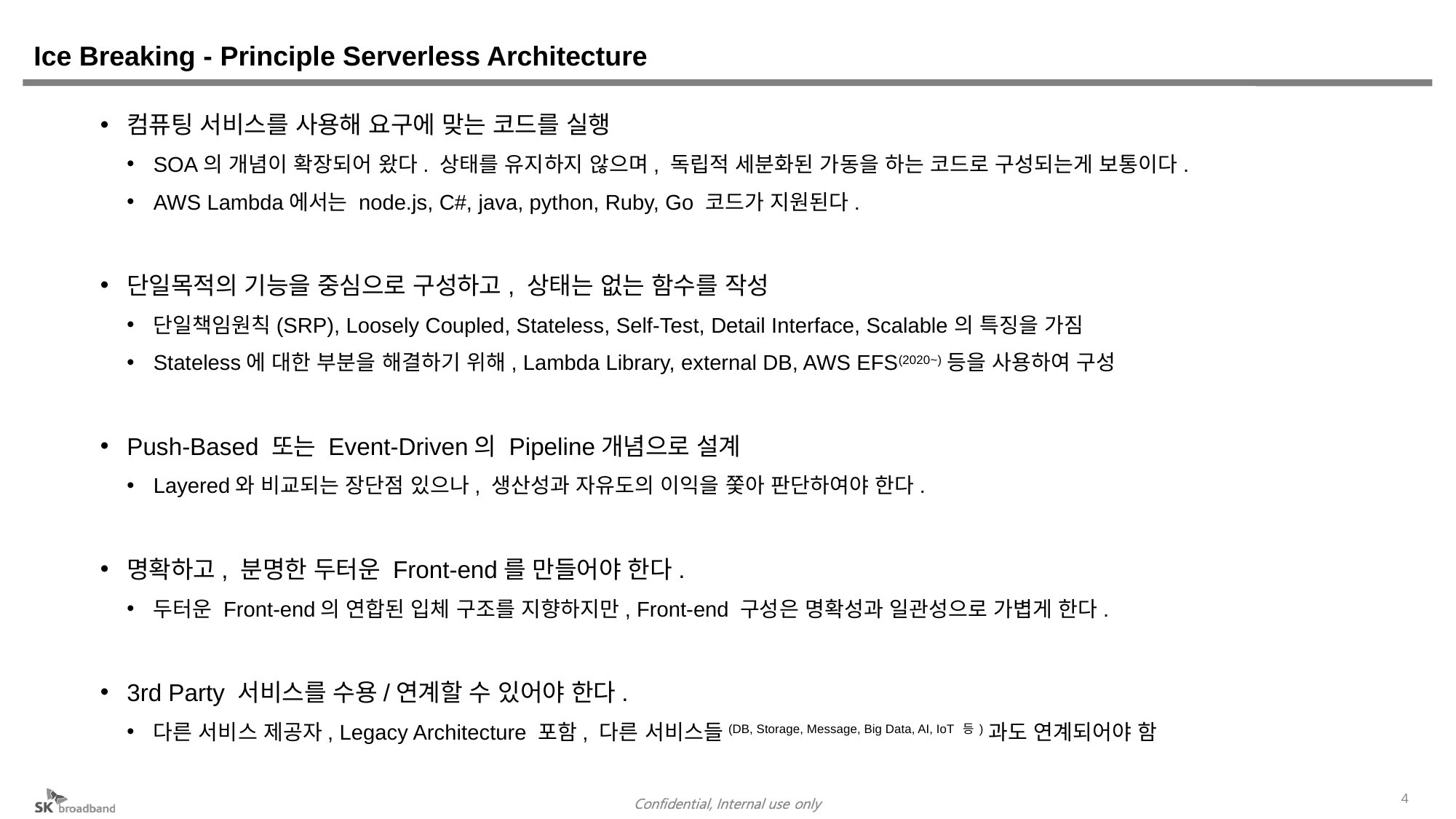

# Ice Breaking - Principle Serverless Architecture
컴퓨팅 서비스를 사용해 요구에 맞는 코드를 실행
SOA의 개념이 확장되어 왔다. 상태를 유지하지 않으며, 독립적 세분화된 가동을 하는 코드로 구성되는게 보통이다.
AWS Lambda에서는 node.js, C#, java, python, Ruby, Go 코드가 지원된다.

단일목적의 기능을 중심으로 구성하고, 상태는 없는 함수를 작성
단일책임원칙(SRP), Loosely Coupled, Stateless, Self-Test, Detail Interface, Scalable의 특징을 가짐
Stateless에 대한 부분을 해결하기 위해, Lambda Library, external DB, AWS EFS(2020~)등을 사용하여 구성

Push-Based 또는 Event-Driven의 Pipeline개념으로 설계
Layered와 비교되는 장단점 있으나, 생산성과 자유도의 이익을 쫓아 판단하여야 한다.

명확하고, 분명한 두터운 Front-end를 만들어야 한다.
두터운 Front-end의 연합된 입체 구조를 지향하지만, Front-end 구성은 명확성과 일관성으로 가볍게 한다.

3rd Party 서비스를 수용/연계할 수 있어야 한다.
다른 서비스 제공자, Legacy Architecture 포함, 다른 서비스들(DB, Storage, Message, Big Data, AI, IoT 등)과도 연계되어야 함

4